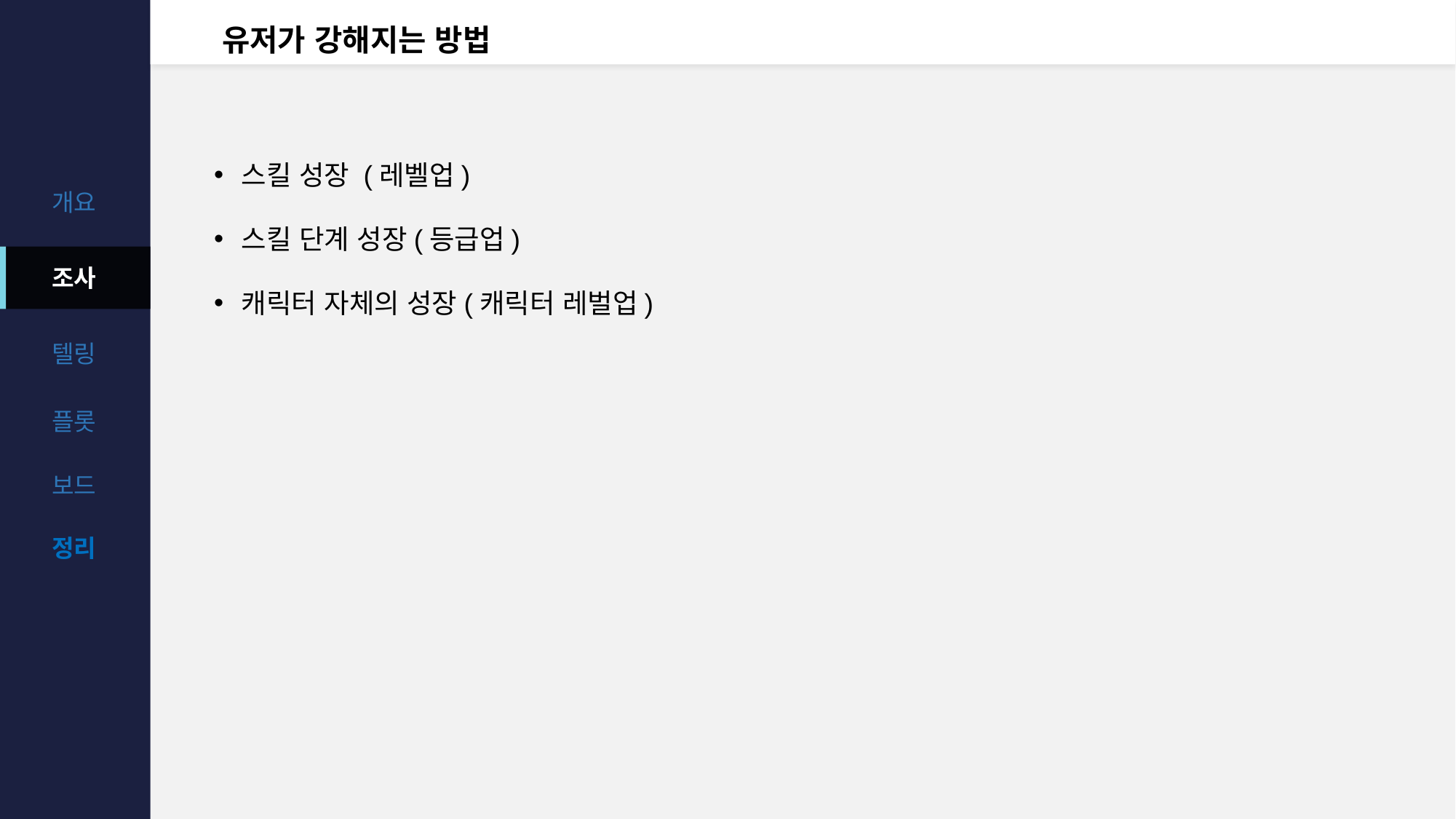

# 유저가 강해지는 방법
스킬 성장 (레벨업)
스킬 단계 성장(등급업)
캐릭터 자체의 성장(캐릭터 레벌업)